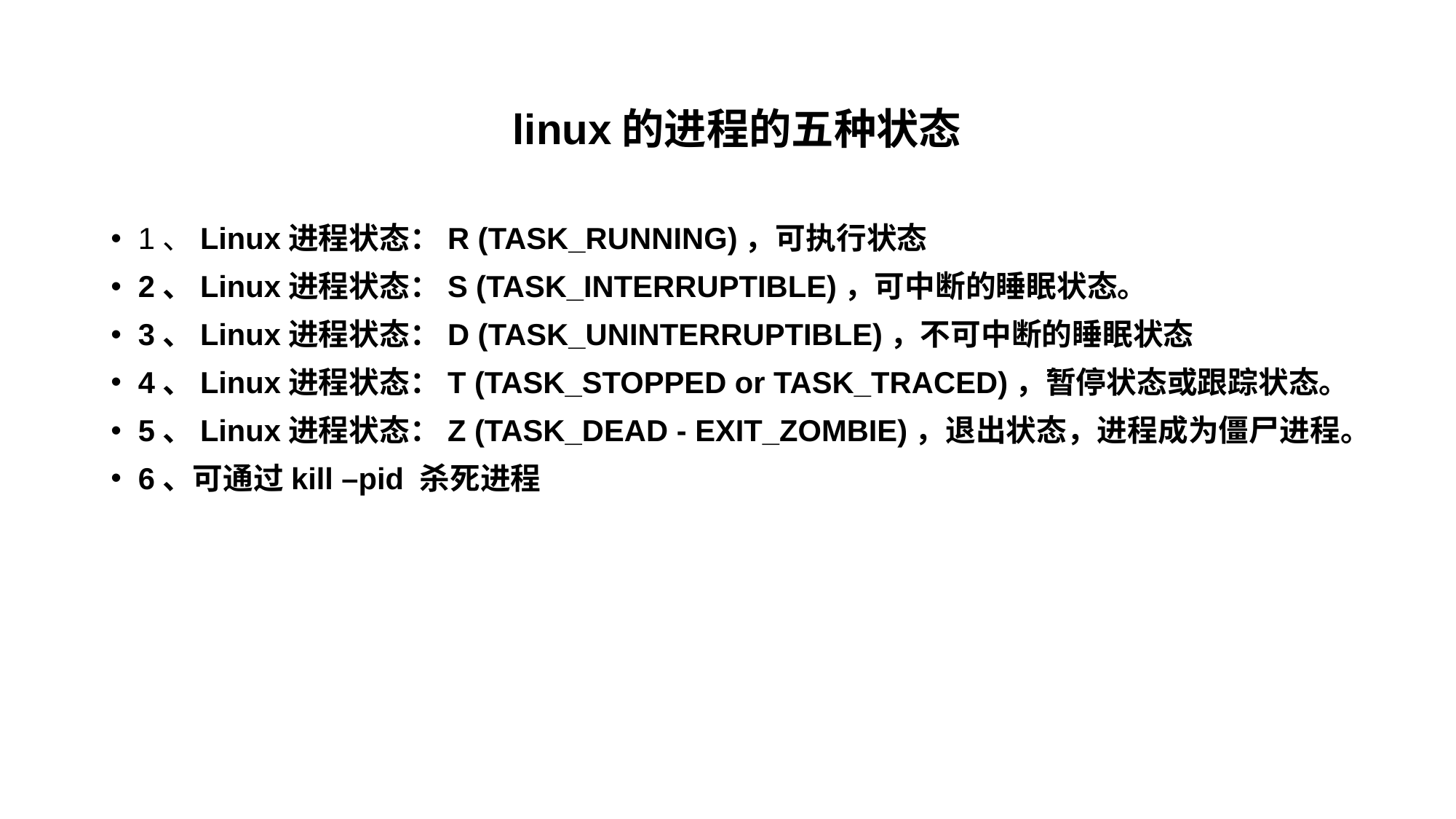

# linux的进程的五种状态
1、Linux进程状态：R (TASK_RUNNING)，可执行状态
2、Linux进程状态：S (TASK_INTERRUPTIBLE)，可中断的睡眠状态。
3、Linux进程状态：D (TASK_UNINTERRUPTIBLE)，不可中断的睡眠状态
4、Linux进程状态：T (TASK_STOPPED or TASK_TRACED)，暂停状态或跟踪状态。
5、Linux进程状态：Z (TASK_DEAD - EXIT_ZOMBIE)，退出状态，进程成为僵尸进程。
6、可通过kill –pid 杀死进程